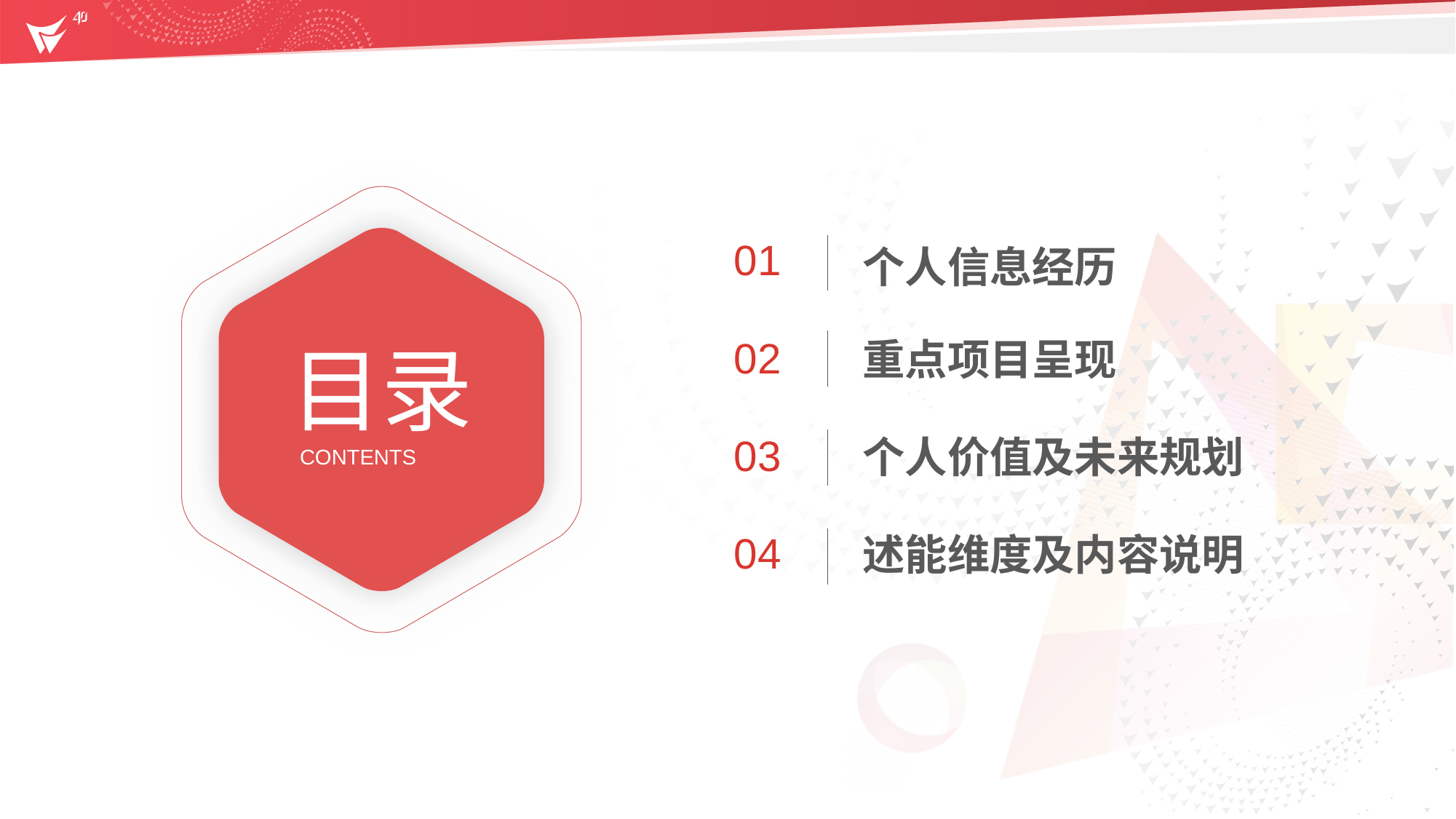

01

个人信息经历
02
重点项目呈现
目录
03
个人价值及未来规划
CONTENTS
04
述能维度及内容说明